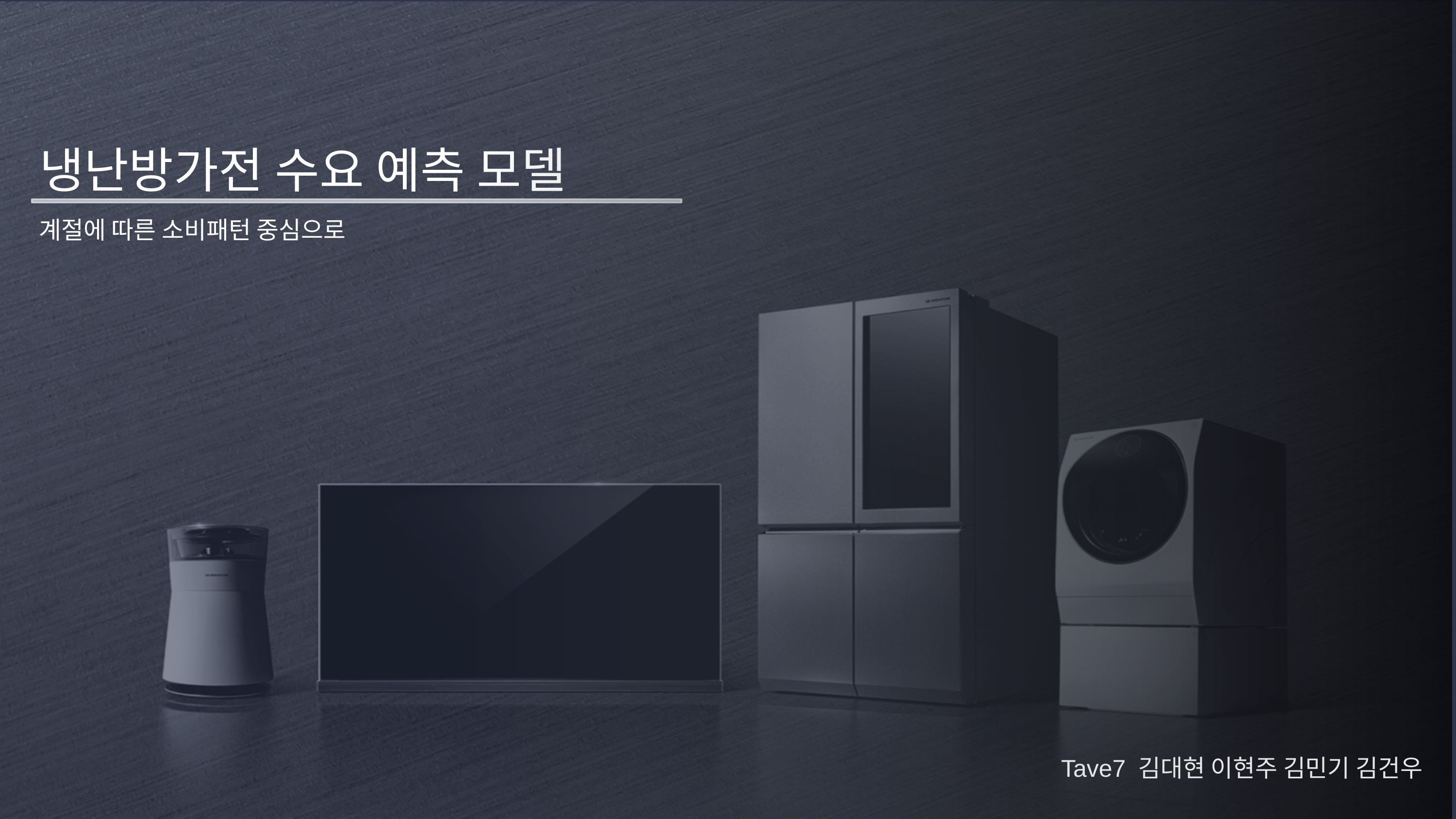

냉난방가전 수요 예측 모델

계절에 따른 소비패턴 중심으로
Tave7 김대현 이현주 김민기 김건우